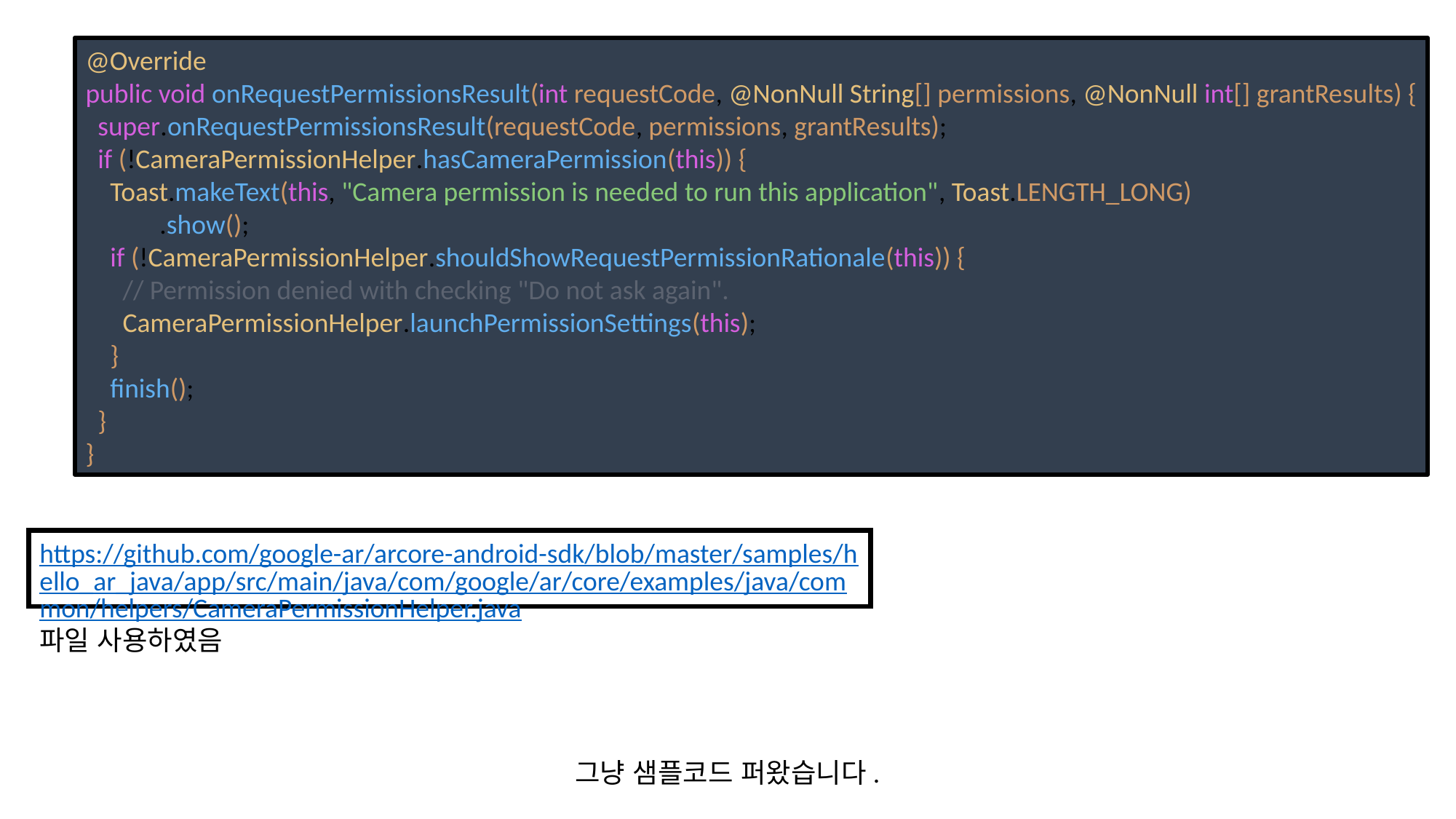

@Override
public void onRequestPermissionsResult(int requestCode, @NonNull String[] permissions, @NonNull int[] grantResults) {
  super.onRequestPermissionsResult(requestCode, permissions, grantResults);
  if (!CameraPermissionHelper.hasCameraPermission(this)) {
    Toast.makeText(this, "Camera permission is needed to run this application", Toast.LENGTH_LONG)
            .show();
    if (!CameraPermissionHelper.shouldShowRequestPermissionRationale(this)) {
      // Permission denied with checking "Do not ask again".
      CameraPermissionHelper.launchPermissionSettings(this);
    }
    finish();
  }
}
https://github.com/google-ar/arcore-android-sdk/blob/master/samples/hello_ar_java/app/src/main/java/com/google/ar/core/examples/java/common/helpers/CameraPermissionHelper.java
파일 사용하였음
그냥 샘플코드 퍼왔습니다.